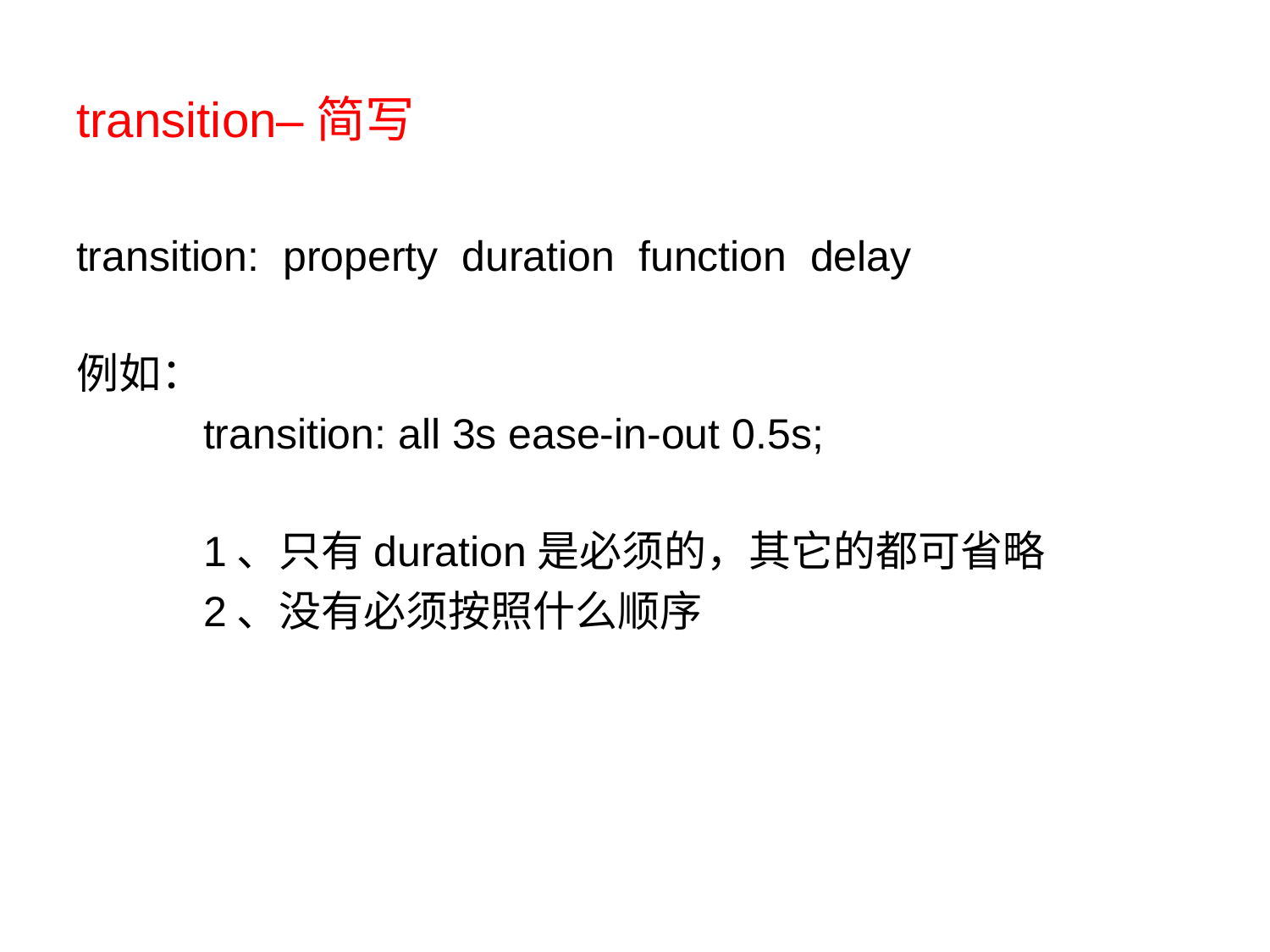

# transition–简写
transition:  property  duration  function  delay

例如：
	transition: all 3s ease-in-out 0.5s;

	1、只有duration是必须的，其它的都可省略
	2、没有必须按照什么顺序